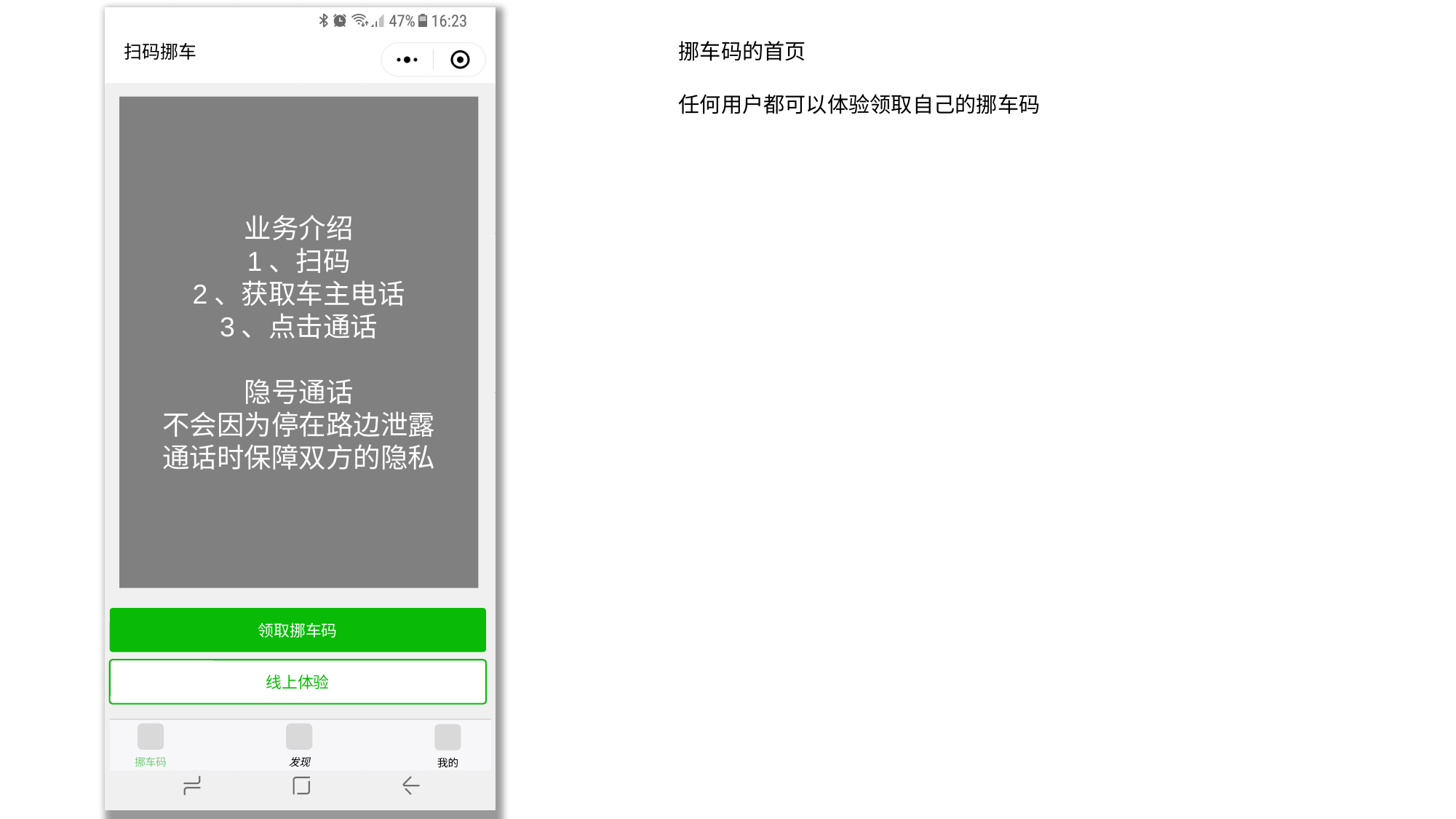

挪车码的首页
任何用户都可以体验领取自己的挪车码
# 扫码挪车
业务介绍
1、扫码
2、获取车主电话
3、点击通话

隐号通话
不会因为停在路边泄露
通话时保障双方的隐私
领取挪车码
线上体验

挪车码

发现
我的